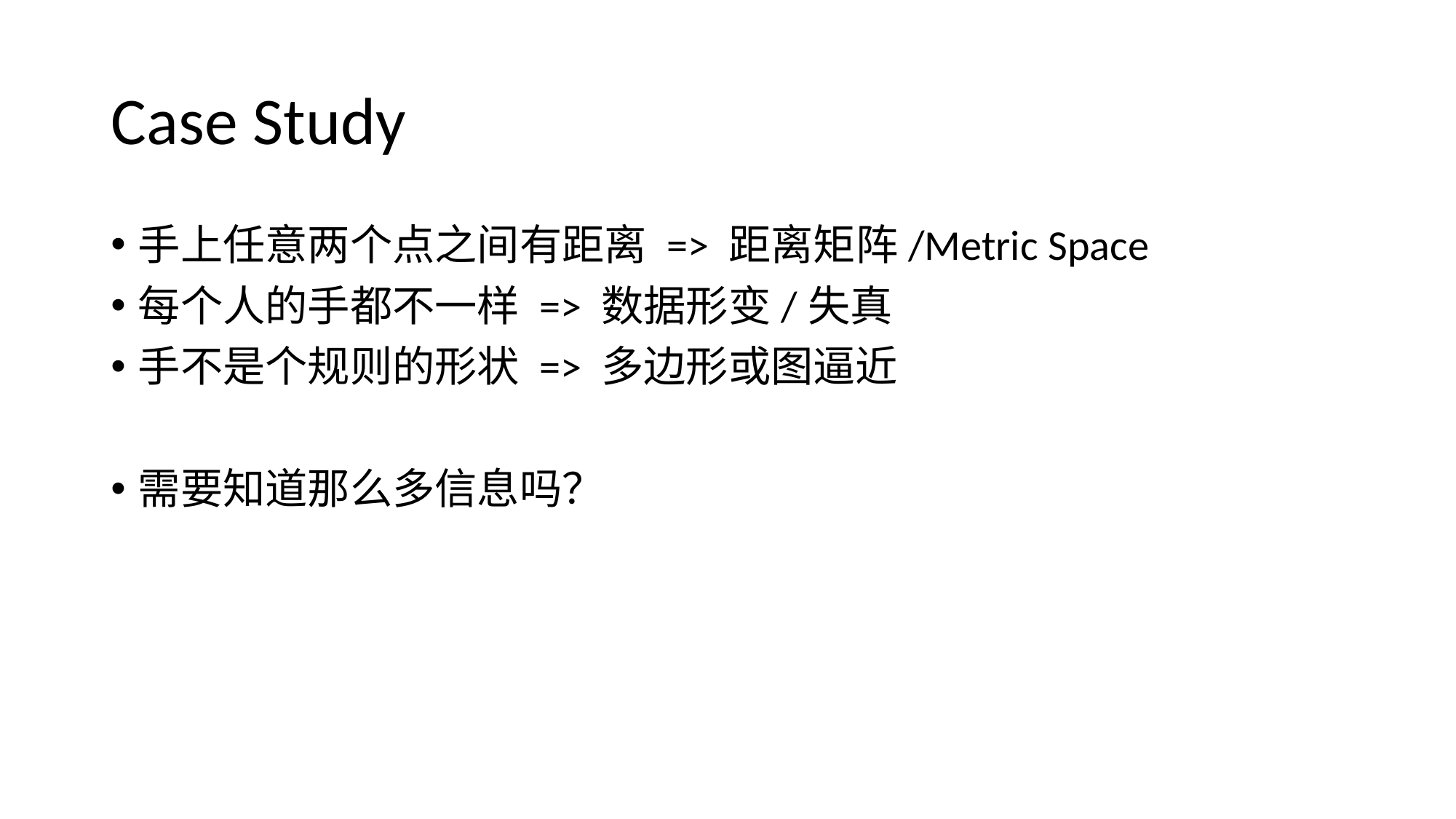

# Case Study
手上任意两个点之间有距离 => 距离矩阵/Metric Space
每个人的手都不一样 => 数据形变/失真
手不是个规则的形状 => 多边形或图逼近

需要知道那么多信息吗？